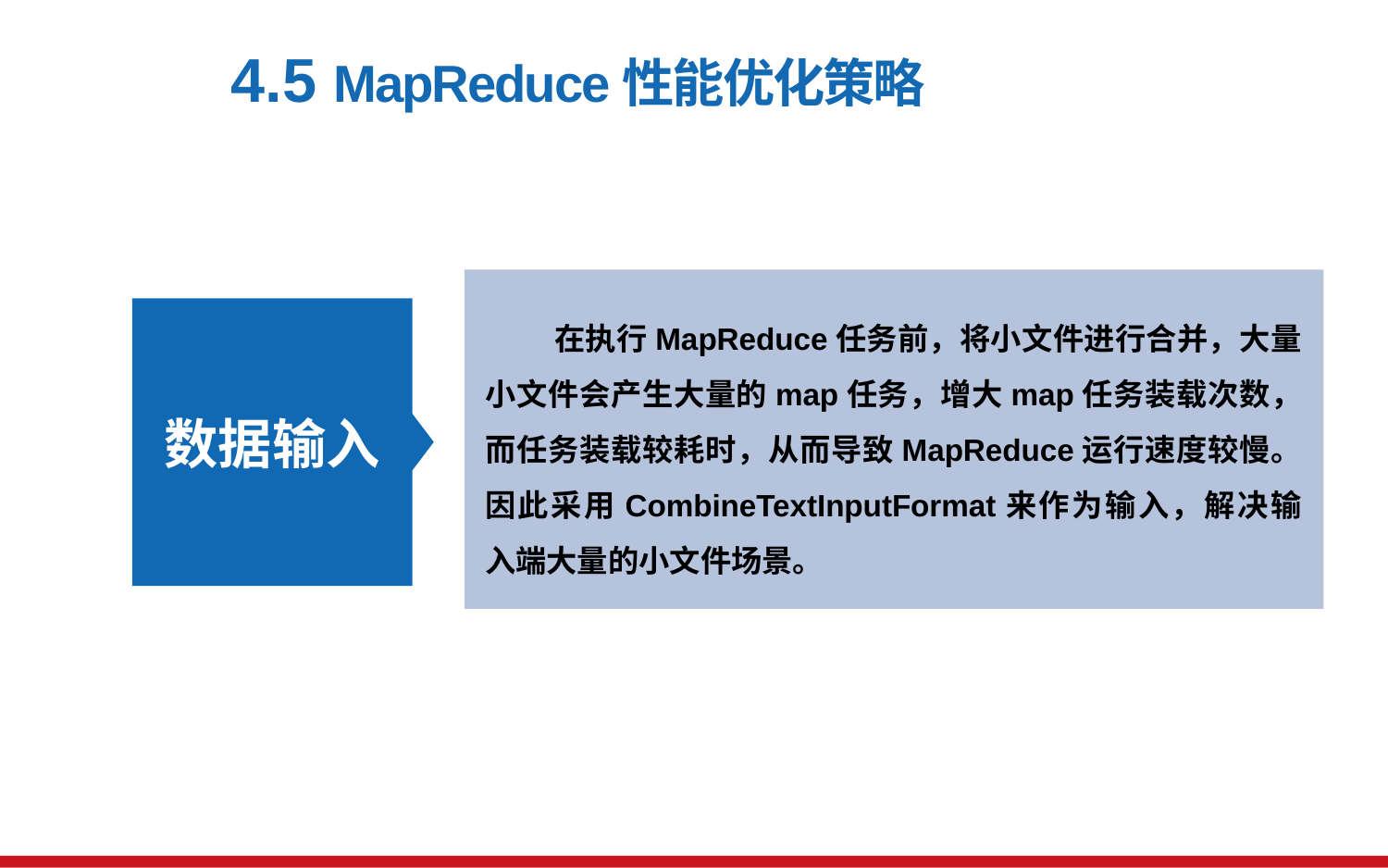

4.5 MapReduce性能优化策略

在执行MapReduce任务前，将小文件进行合并，大量小文件会产生大量的map任务，增大map任务装载次数，而任务装载较耗时，从而导致MapReduce运行速度较慢。因此采用CombineTextInputFormat来作为输入，解决输入端大量的小文件场景。

数据输入